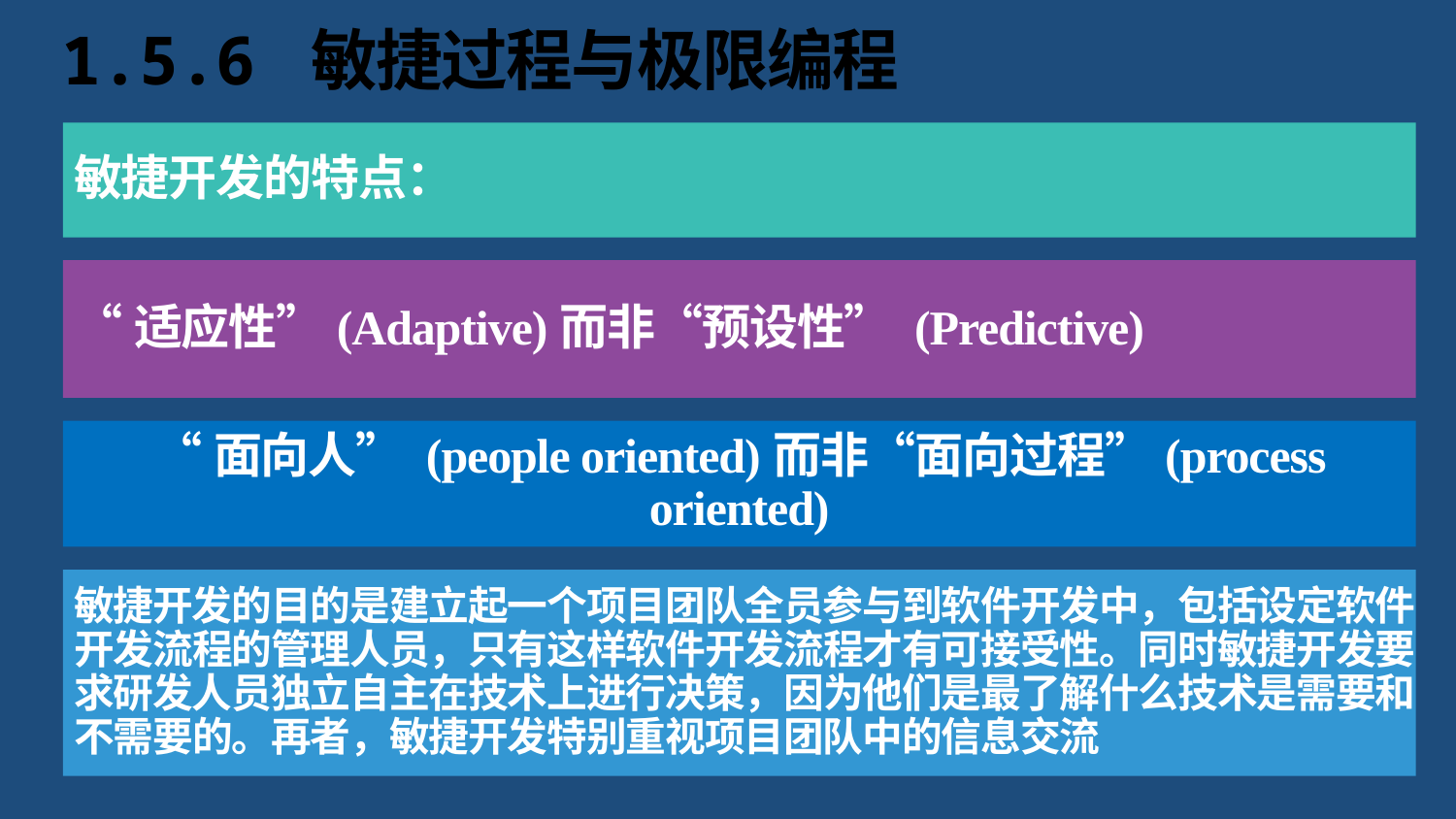

# 1.5.6 敏捷过程与极限编程
敏捷开发的特点：
“适应性”(Adaptive)而非“预设性” (Predictive)
“面向人” (people oriented)而非“面向过程”(process oriented)
敏捷开发的目的是建立起一个项目团队全员参与到软件开发中，包括设定软件开发流程的管理人员，只有这样软件开发流程才有可接受性。同时敏捷开发要求研发人员独立自主在技术上进行决策，因为他们是最了解什么技术是需要和不需要的。再者，敏捷开发特别重视项目团队中的信息交流